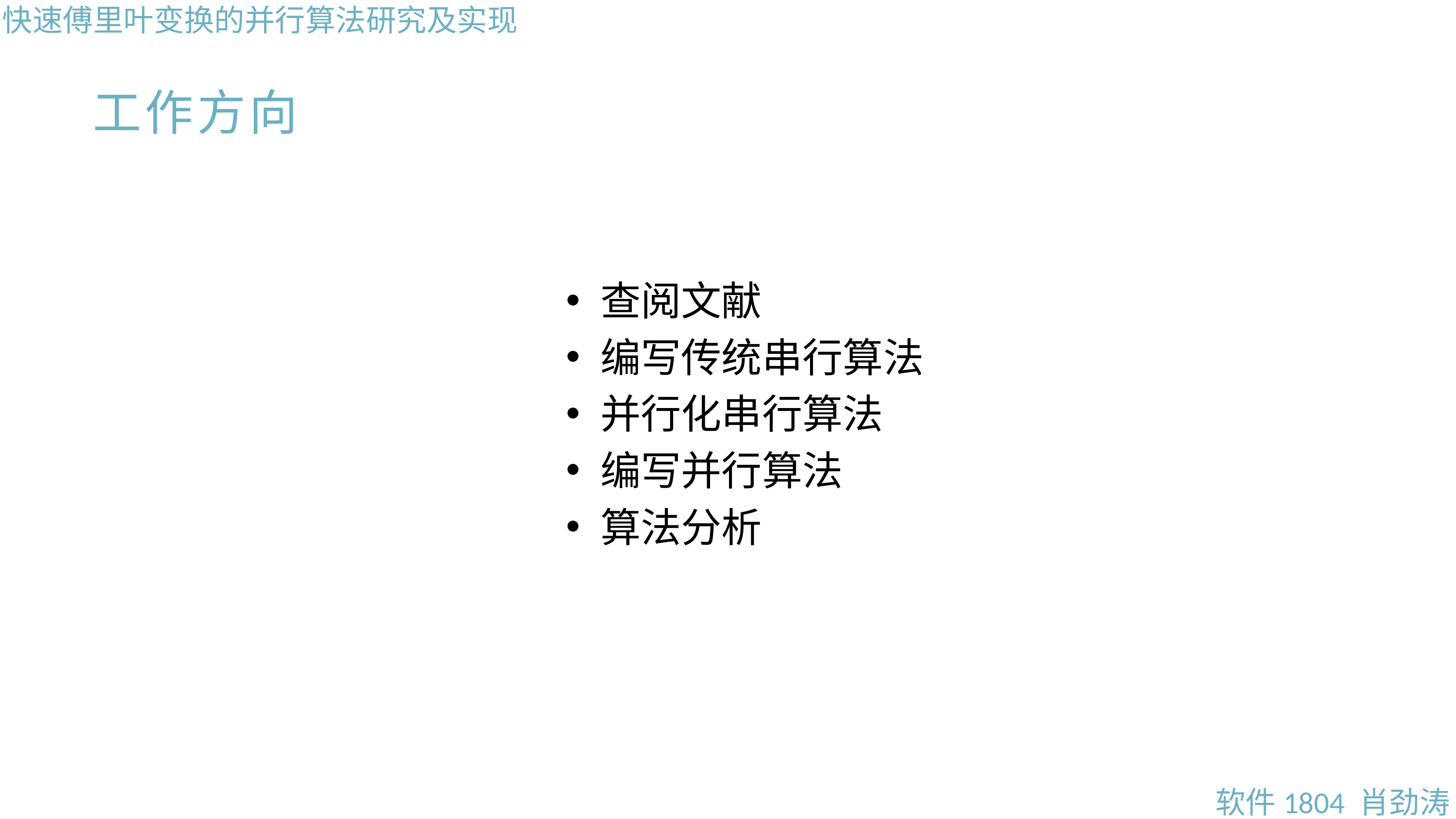

快速傅里叶变换的并行算法研究及实现
工作方向
查阅文献
编写传统串行算法
并行化串行算法
编写并行算法
算法分析
软件1804 肖劲涛